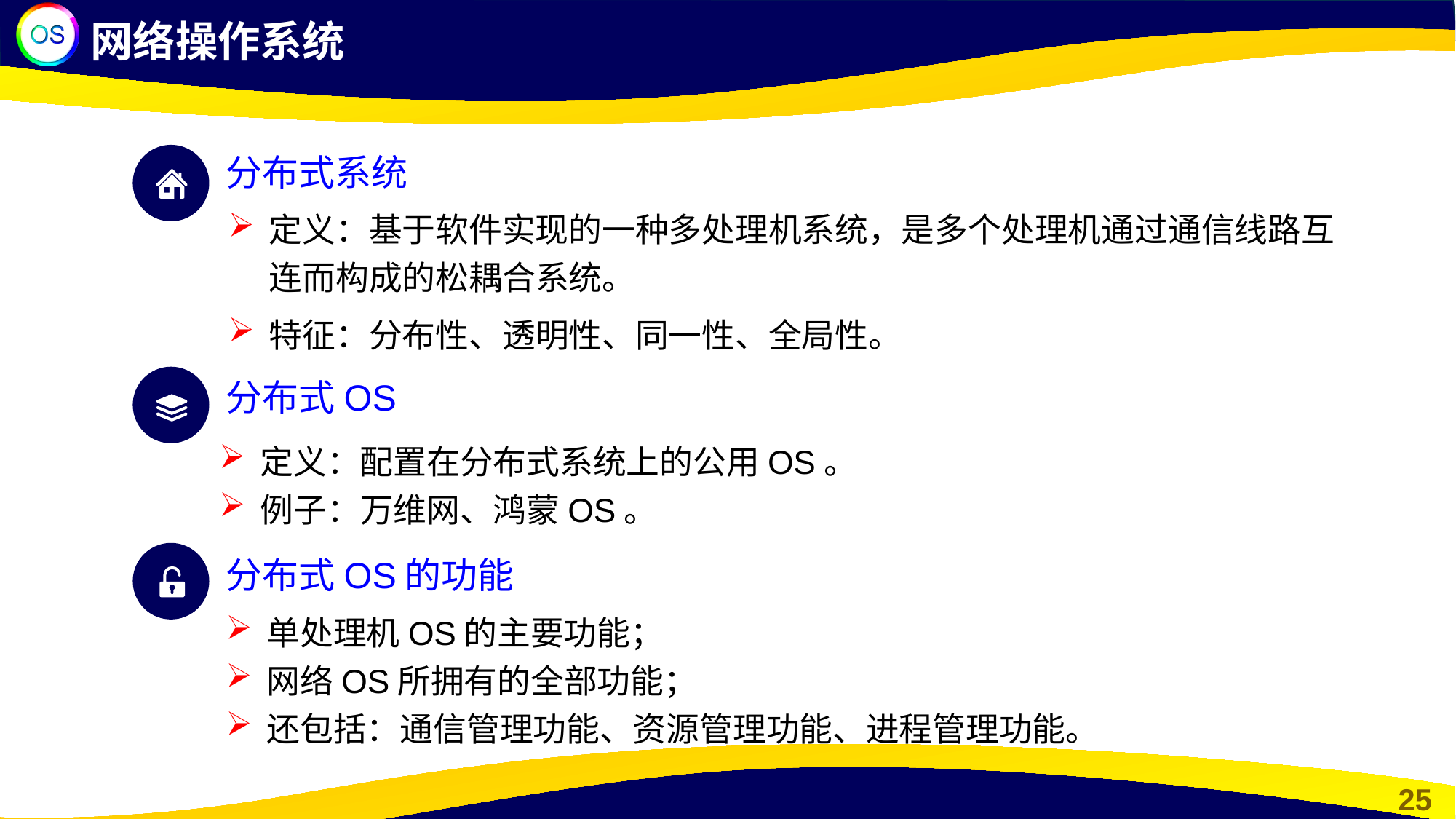

网络操作系统

分布式系统

定义：基于软件实现的一种多处理机系统，是多个处理机通过通信线路互连而构成的松耦合系统。
特征：分布性、透明性、同一性、全局性。

分布式OS

定义：配置在分布式系统上的公用OS。
例子：万维网、鸿蒙OS。

分布式OS的功能

单处理机OS的主要功能；
网络OS所拥有的全部功能；
还包括：通信管理功能、资源管理功能、进程管理功能。